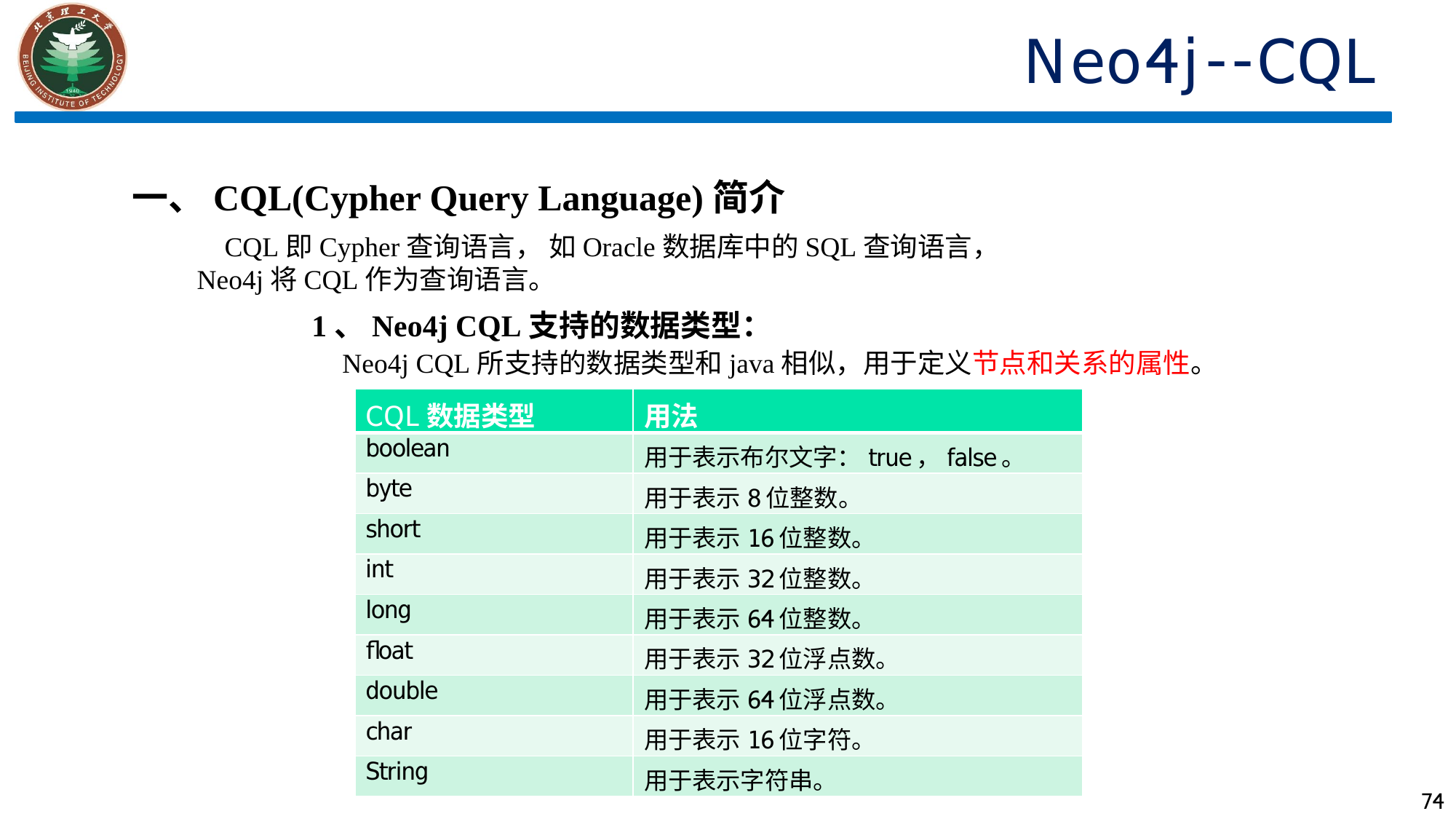

Neo4j--CQL
一、CQL(Cypher Query Language)简介
    CQL即Cypher查询语言， 如Oracle数据库中的SQL查询语言，Neo4j将CQL作为查询语言。
1、Neo4j CQL支持的数据类型：
    Neo4j CQL所支持的数据类型和java相似，用于定义节点和关系的属性。
| CQL数据类型 | 用法 |
| --- | --- |
| boolean | 用于表示布尔文字：true，false。 |
| byte | 用于表示8位整数。 |
| short | 用于表示16位整数。 |
| int | 用于表示32位整数。 |
| long | 用于表示64位整数。 |
| float | 用于表示32位浮点数。 |
| double | 用于表示64位浮点数。 |
| char | 用于表示16位字符。 |
| String | 用于表示字符串。 |
74